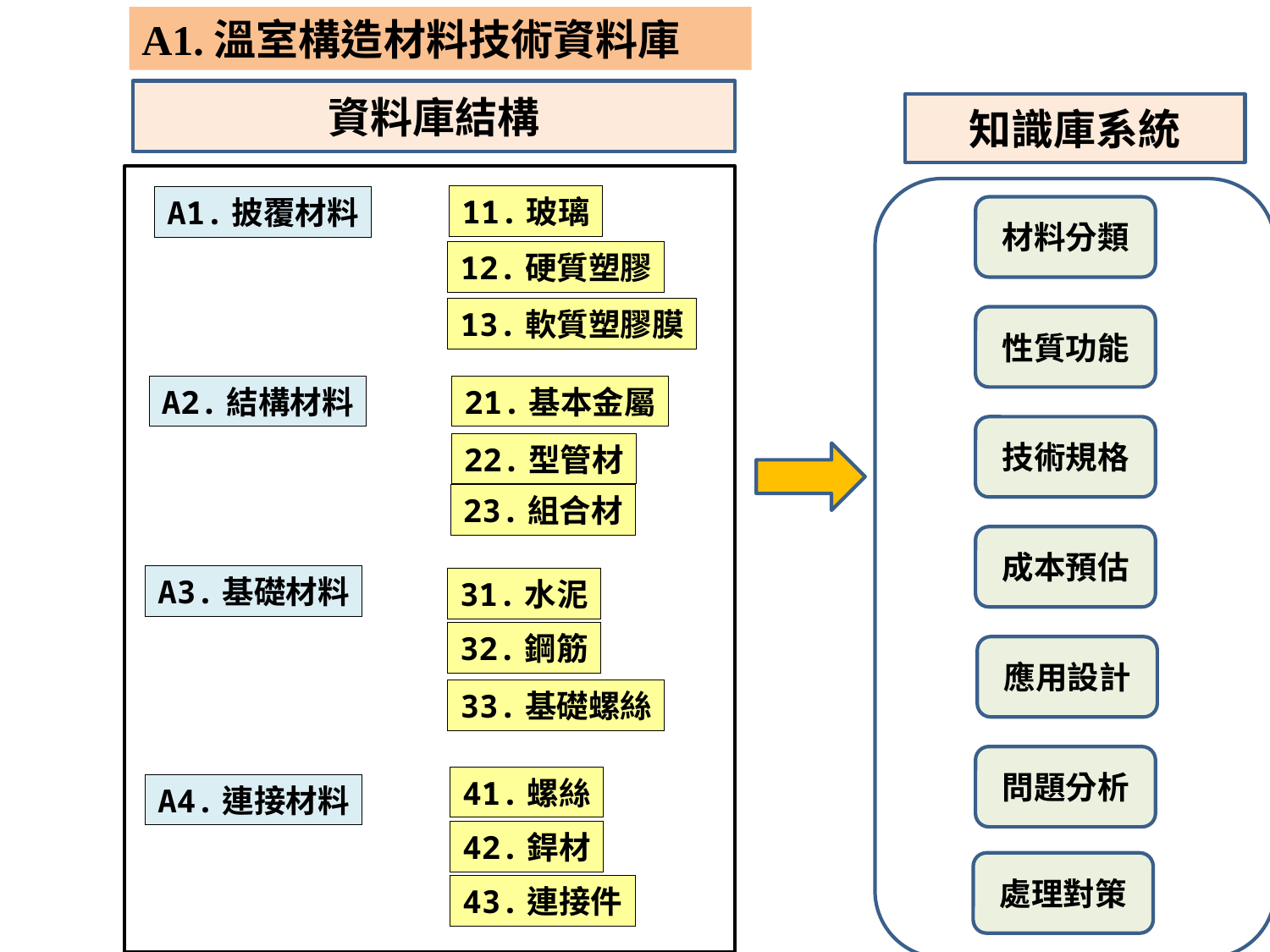

A1.溫室構造材料技術資料庫
資料庫結構
知識庫系統

11.玻璃
A1.披覆材料
材料分類
12.硬質塑膠
13.軟質塑膠膜
性質功能
A2.結構材料
21.基本金屬
技術規格
22.型管材

23.組合材
成本預估
A3.基礎材料
31.水泥
32.鋼筋
應用設計
33.基礎螺絲
問題分析
41.螺絲
A4.連接材料
42.銲材
處理對策
43.連接件